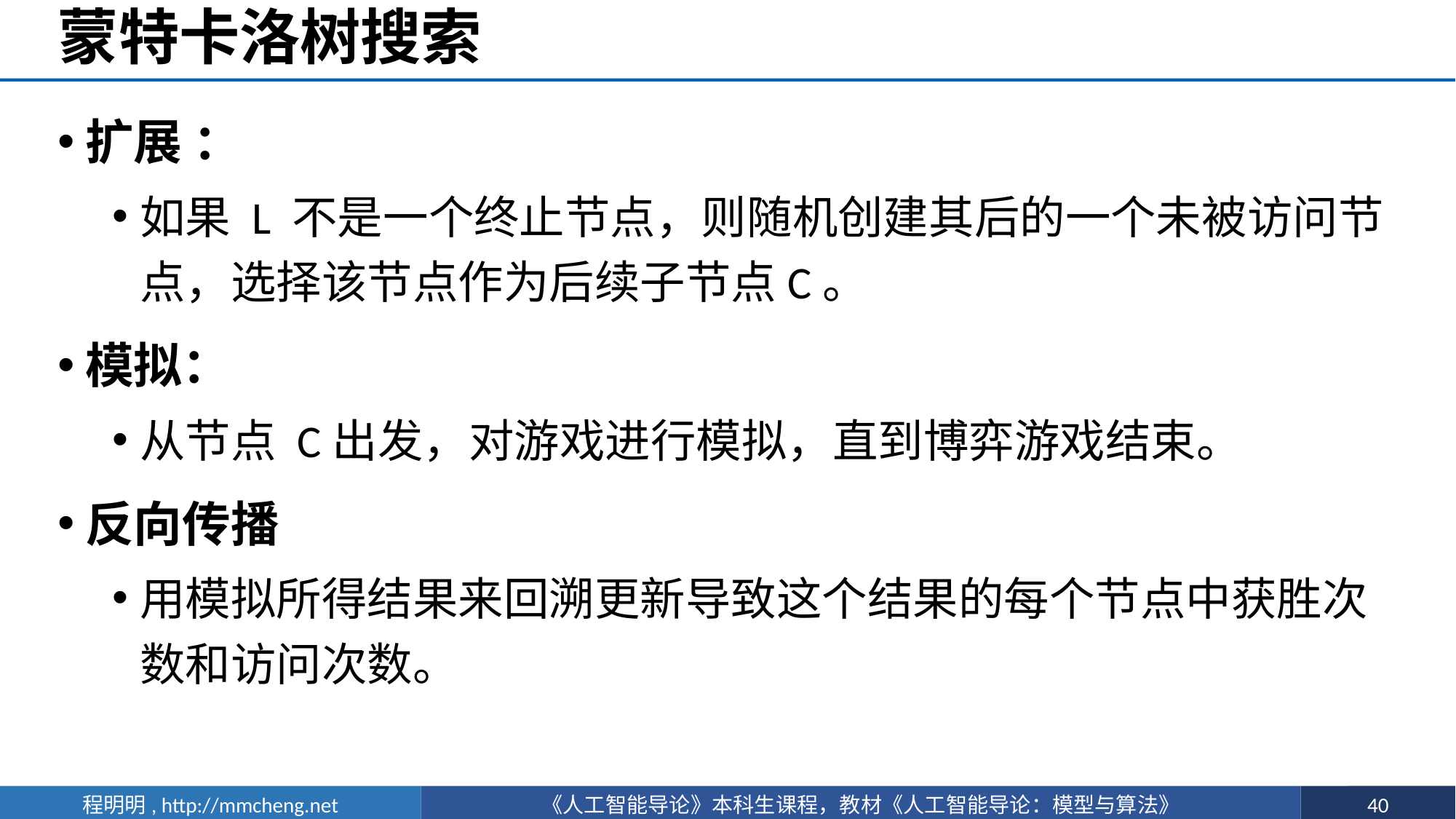

# 蒙特卡洛树搜索
扩展 ：
如果 L 不是一个终止节点，则随机创建其后的一个未被访问节点，选择该节点作为后续子节点C。
模拟：
从节点 C出发，对游戏进行模拟，直到博弈游戏结束。
反向传播
用模拟所得结果来回溯更新导致这个结果的每个节点中获胜次数和访问次数。